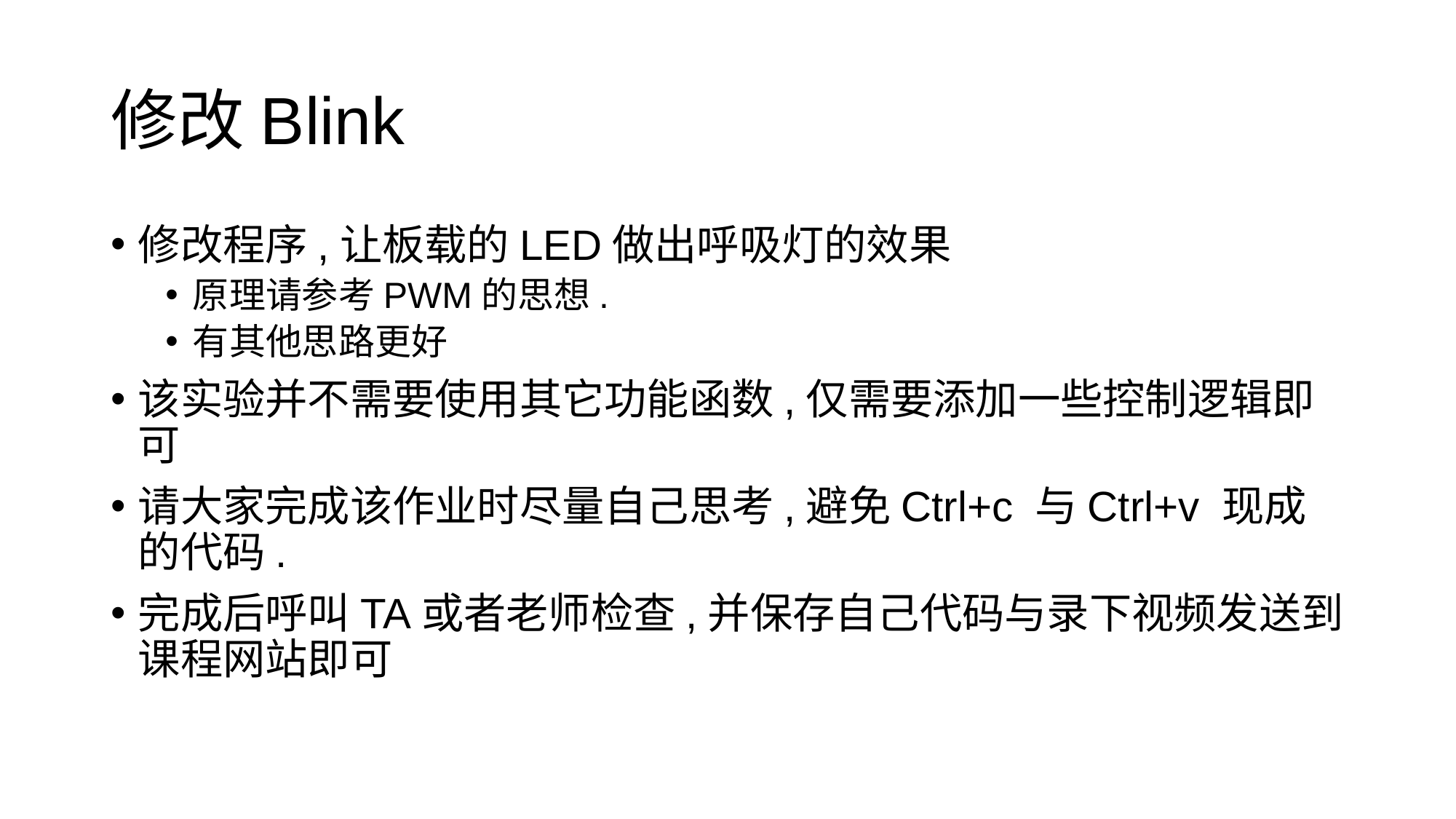

# 修改Blink
修改程序,让板载的LED做出呼吸灯的效果
原理请参考PWM的思想.
有其他思路更好
该实验并不需要使用其它功能函数,仅需要添加一些控制逻辑即可
请大家完成该作业时尽量自己思考,避免Ctrl+c 与Ctrl+v 现成的代码.
完成后呼叫TA或者老师检查,并保存自己代码与录下视频发送到课程网站即可